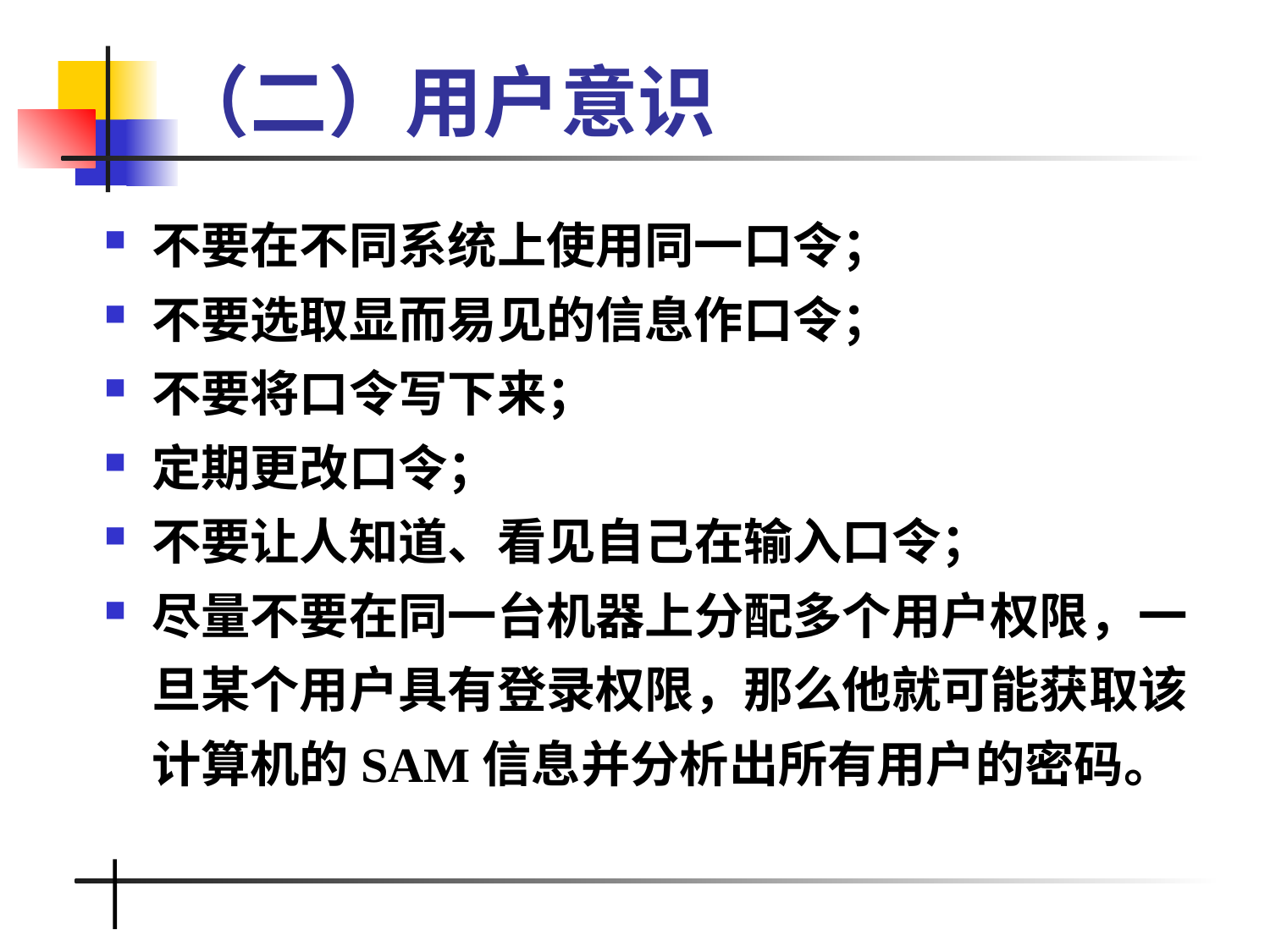

# （二）用户意识
不要在不同系统上使用同一口令；
不要选取显而易见的信息作口令；
不要将口令写下来；
定期更改口令；
不要让人知道、看见自己在输入口令；
尽量不要在同一台机器上分配多个用户权限，一旦某个用户具有登录权限，那么他就可能获取该计算机的SAM信息并分析出所有用户的密码。